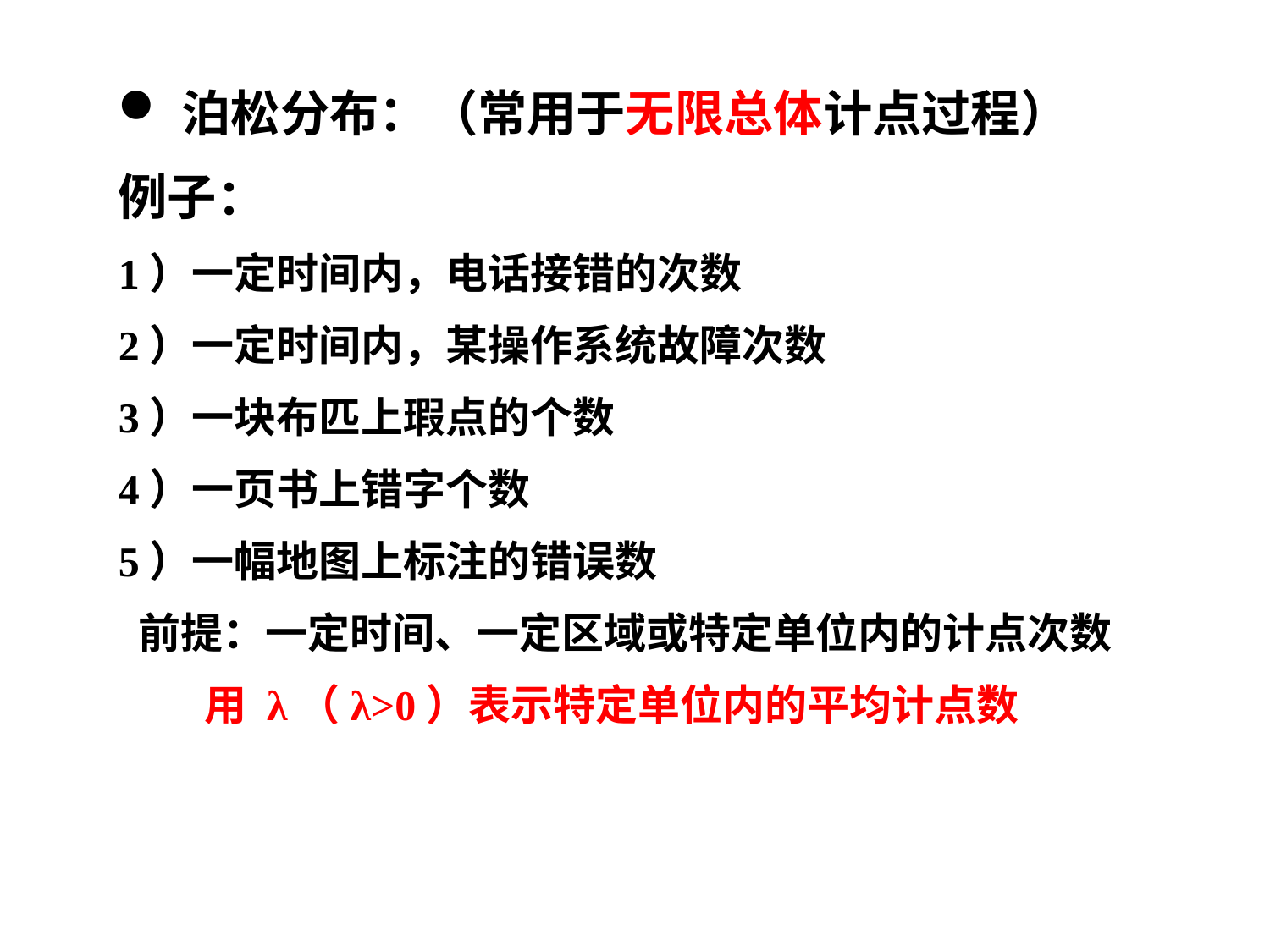

泊松分布：（常用于无限总体计点过程）
例子：
1）一定时间内，电话接错的次数
2）一定时间内，某操作系统故障次数
3）一块布匹上瑕点的个数
4）一页书上错字个数
5）一幅地图上标注的错误数
 前提：一定时间、一定区域或特定单位内的计点次数
        用 λ（λ>0）表示特定单位内的平均计点数